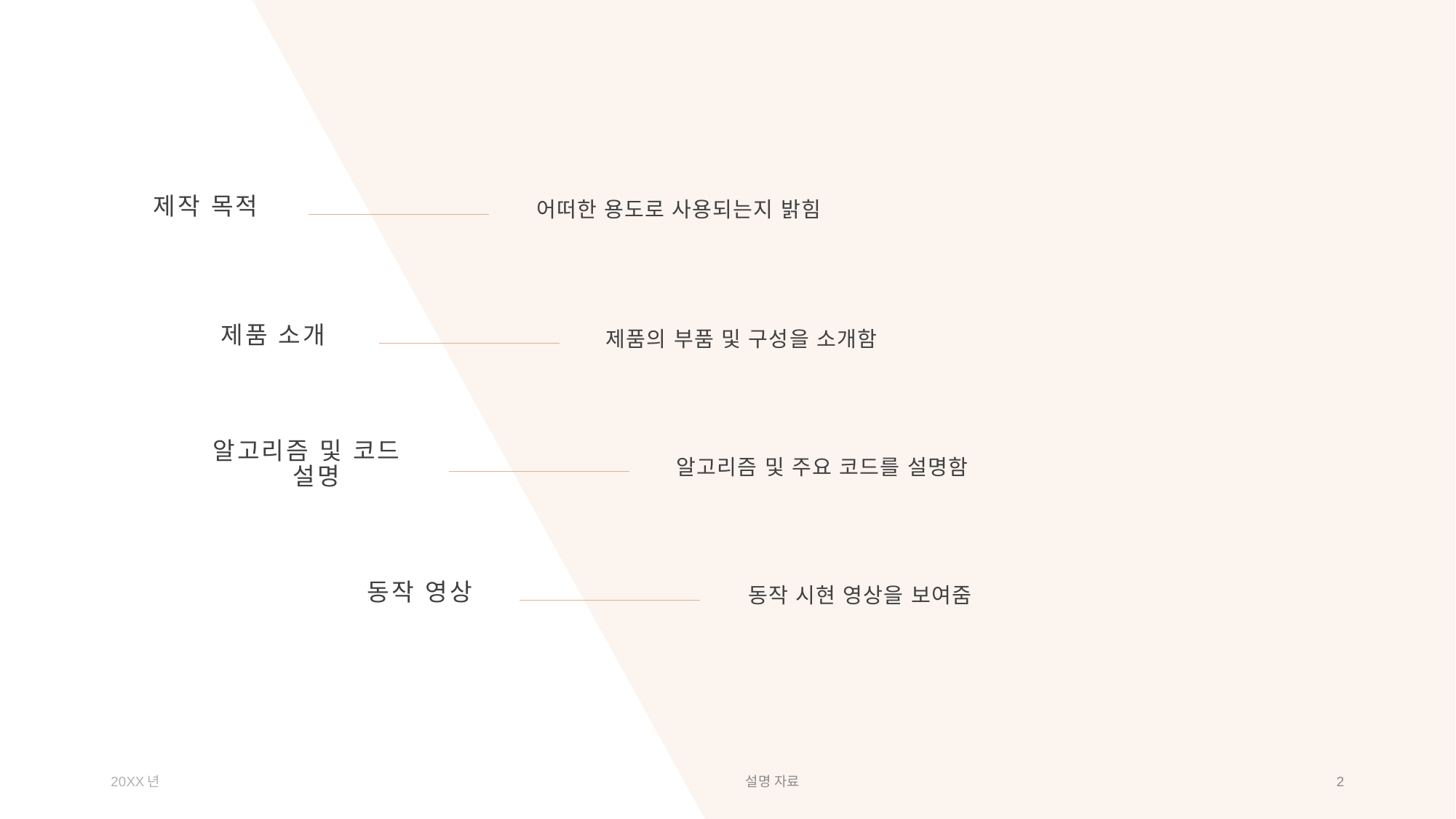

제작 목적
어떠한 용도로 사용되는지 밝힘
제품 소개
제품의 부품 및 구성을 소개함
알고리즘 및 코드 설명
알고리즘 및 주요 코드를 설명함
동작 영상
동작 시현 영상을 보여줌
#
20XX년
설명 자료
2